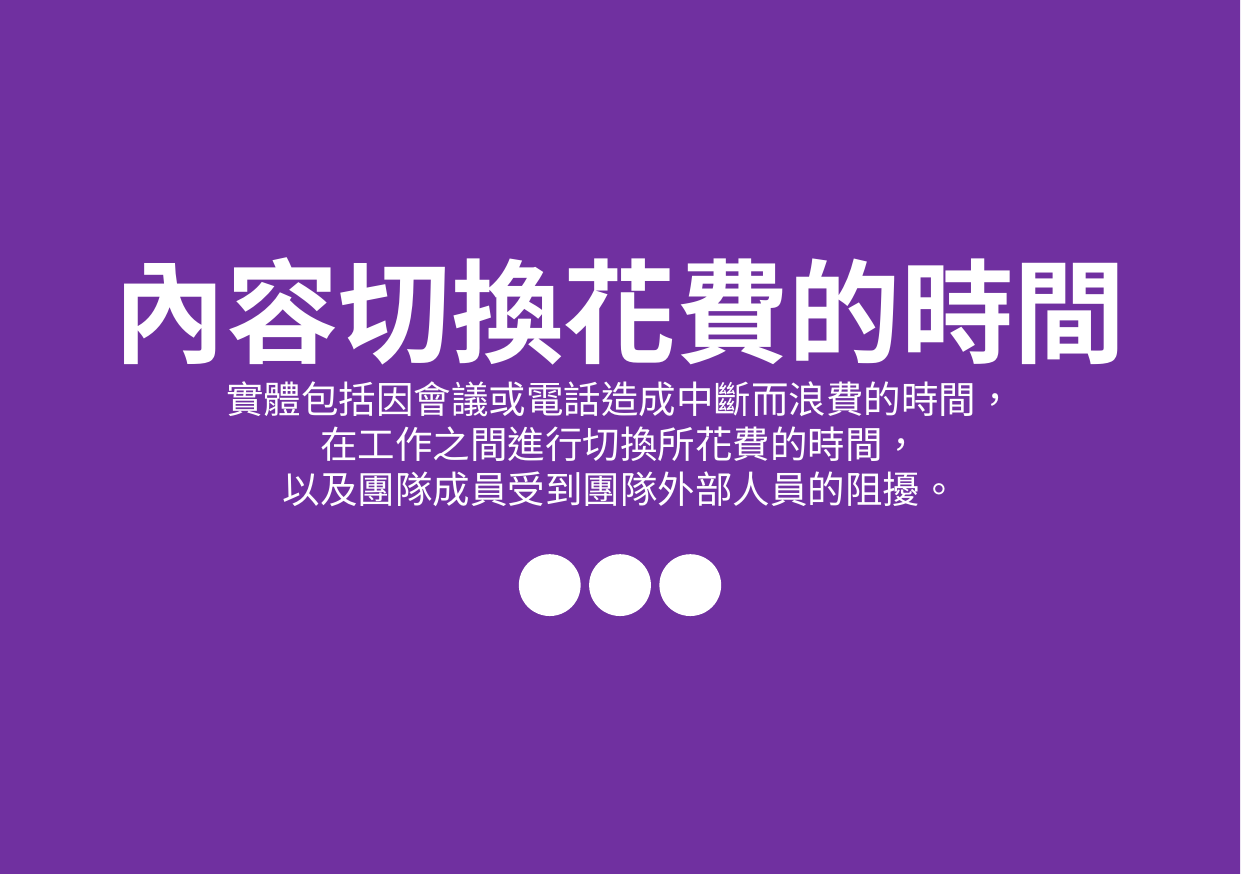

內容切換花費的時間
實體包括因會議或電話造成中斷而浪費的時間，
在工作之間進行切換所花費的時間，
以及團隊成員受到團隊外部人員的阻擾。